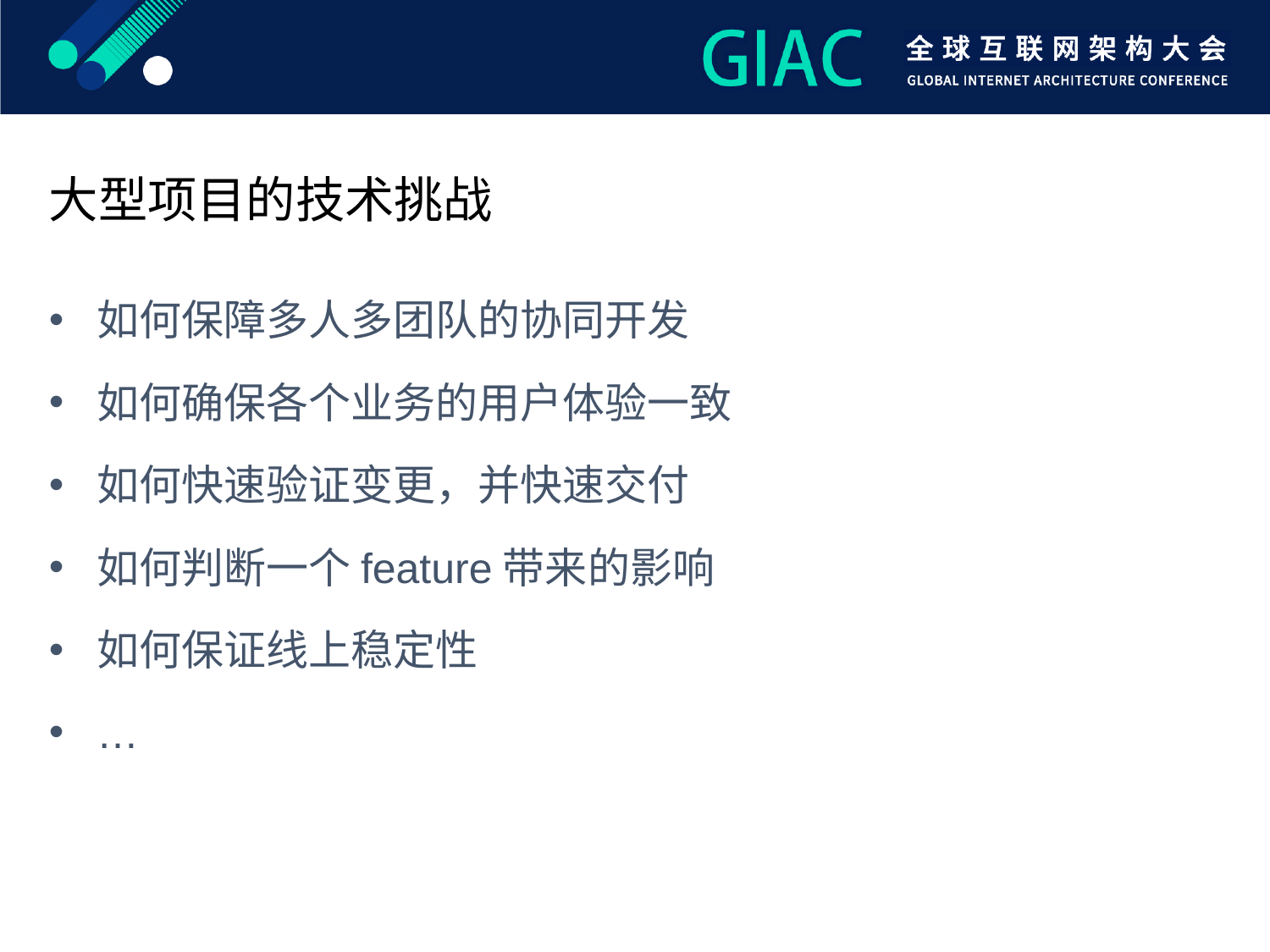

大型项目的技术挑战
如何保障多人多团队的协同开发
如何确保各个业务的用户体验一致
如何快速验证变更，并快速交付
如何判断一个feature带来的影响
如何保证线上稳定性
…